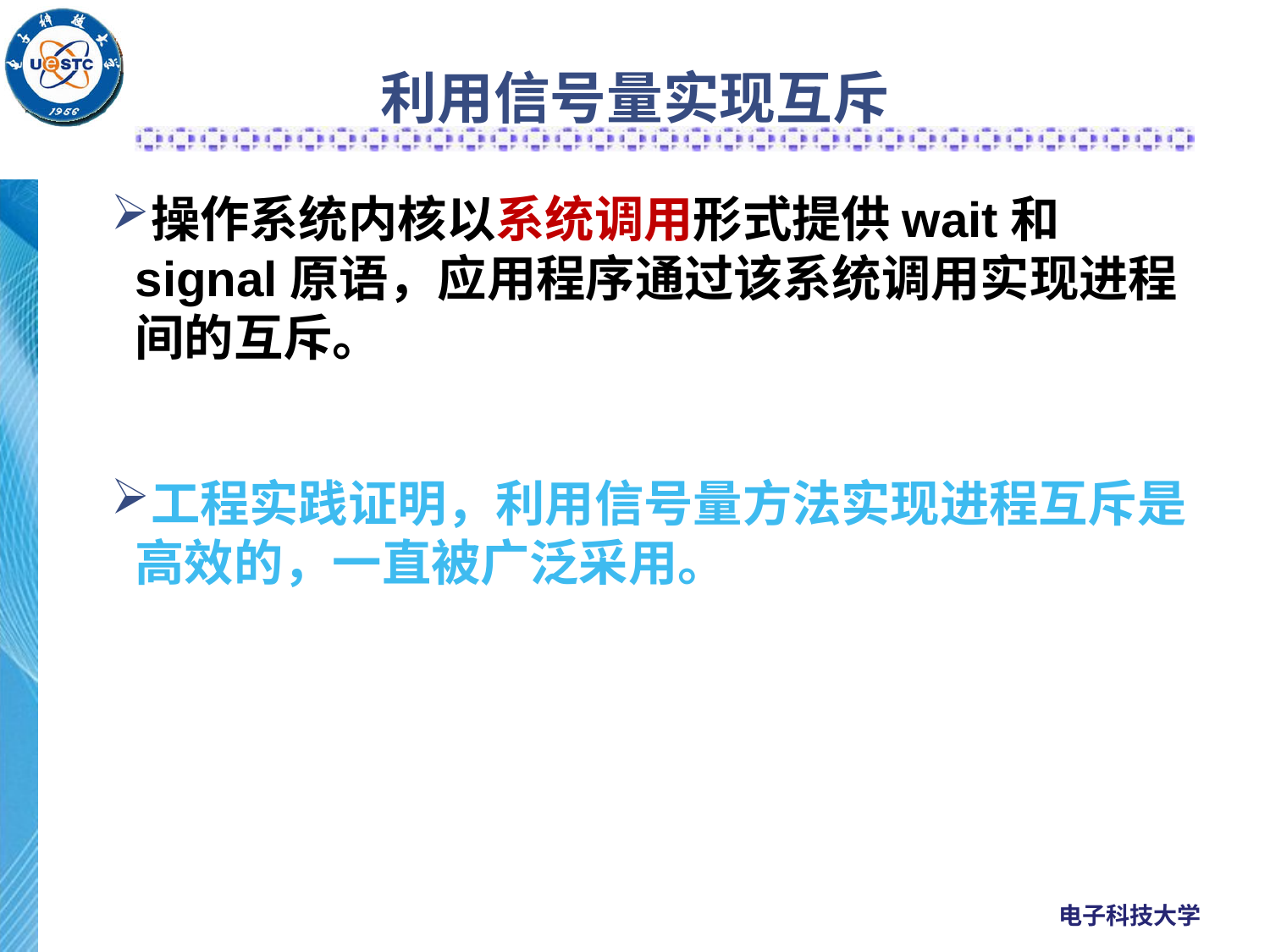

# 利用信号量实现互斥
操作系统内核以系统调用形式提供wait和signal原语，应用程序通过该系统调用实现进程间的互斥。

工程实践证明，利用信号量方法实现进程互斥是高效的，一直被广泛采用。